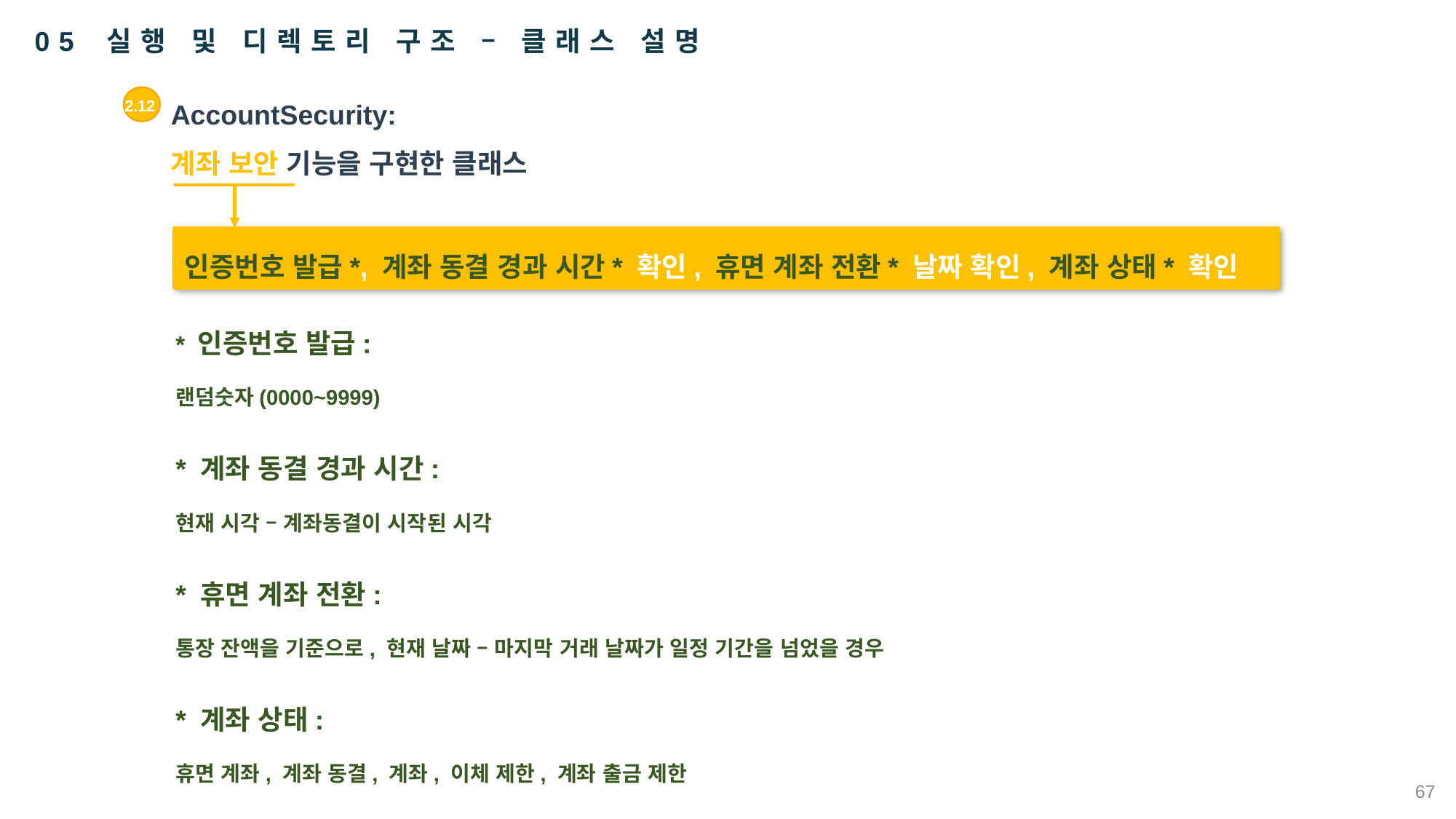

05 실행 및 디렉토리 구조 – 클래스 설명
AccountSecurity:
계좌 보안 기능을 구현한 클래스

2.12
인증번호 발급*, 계좌 동결 경과 시간* 확인, 휴면 계좌 전환* 날짜 확인, 계좌 상태* 확인
* 인증번호 발급:
랜덤숫자(0000~9999)

* 계좌 동결 경과 시간:
현재 시각 – 계좌동결이 시작된 시각

* 휴면 계좌 전환:
통장 잔액을 기준으로, 현재 날짜 – 마지막 거래 날짜가 일정 기간을 넘었을 경우

* 계좌 상태:
휴면 계좌, 계좌 동결, 계좌, 이체 제한, 계좌 출금 제한
67